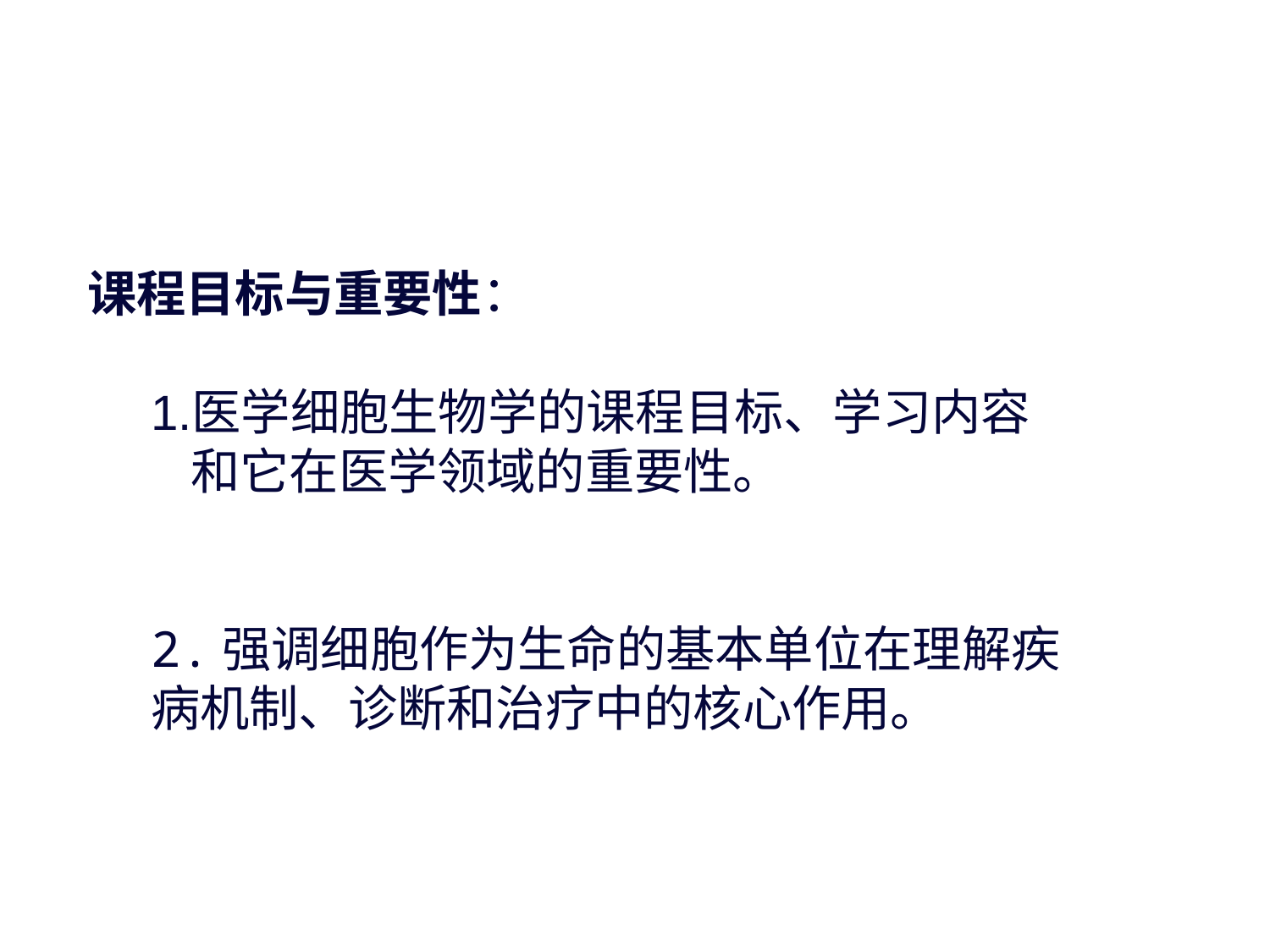

课程目标与重要性：

医学细胞生物学的课程目标、学习内容和它在医学领域的重要性。

2.强调细胞作为生命的基本单位在理解疾病机制、诊断和治疗中的核心作用。